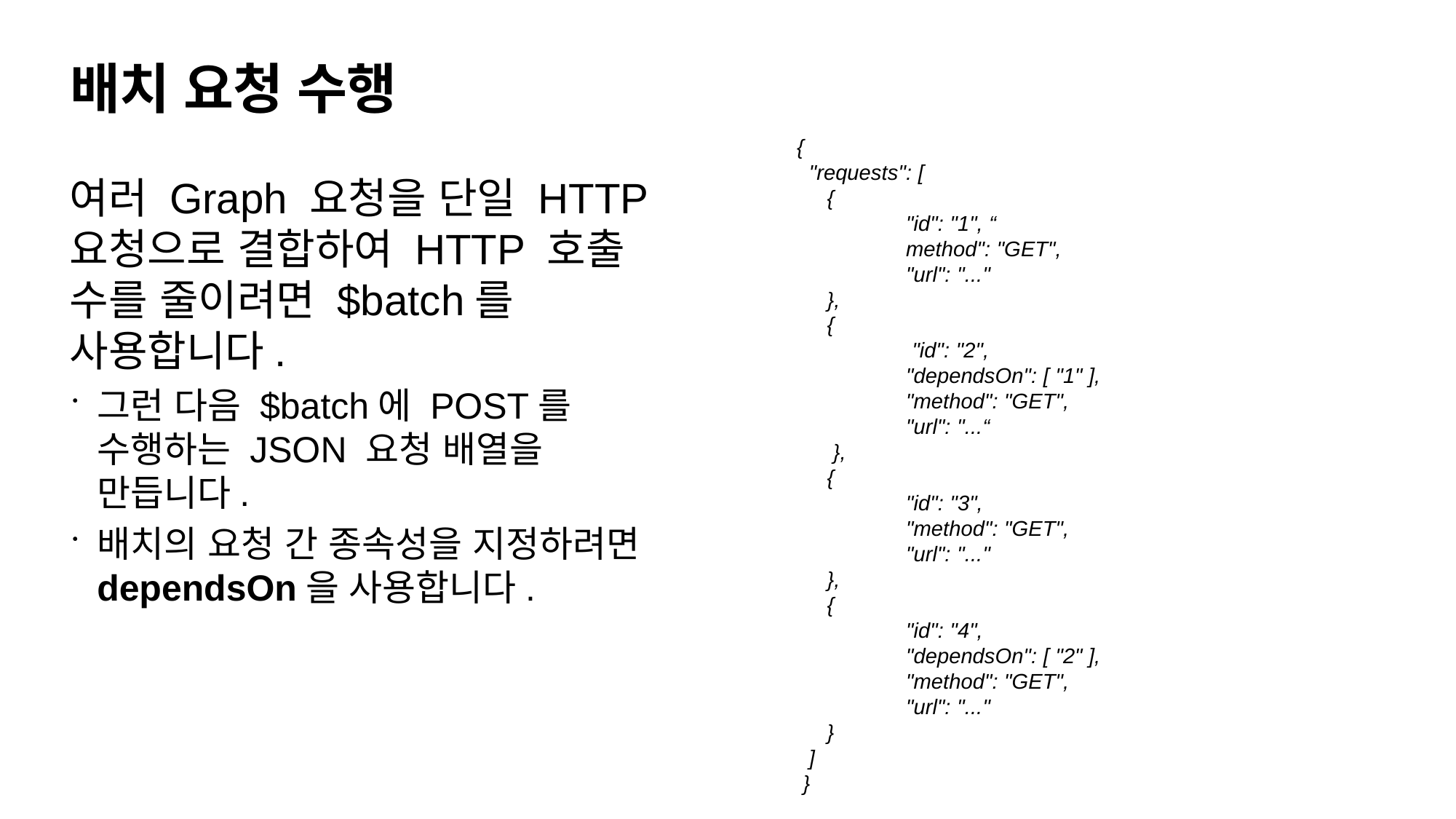

# 배치 요청 수행
{
  "requests": [
     {
	"id": "1", “
	method": "GET",
	"url": "..."
     },
     {
	 "id": "2",
	"dependsOn": [ "1" ],
	"method": "GET",
	"url": "...“
      },
     {
	"id": "3",
	"method": "GET",
	"url": "..."
     },
     {
	"id": "4",
	"dependsOn": [ "2" ],
	"method": "GET",
	"url": "..."
     }
  ]
 }
여러 Graph 요청을 단일 HTTP 요청으로 결합하여 HTTP 호출 수를 줄이려면 $batch를 사용합니다.
그런 다음 $batch에 POST를 수행하는 JSON 요청 배열을 만듭니다.
배치의 요청 간 종속성을 지정하려면 dependsOn을 사용합니다.